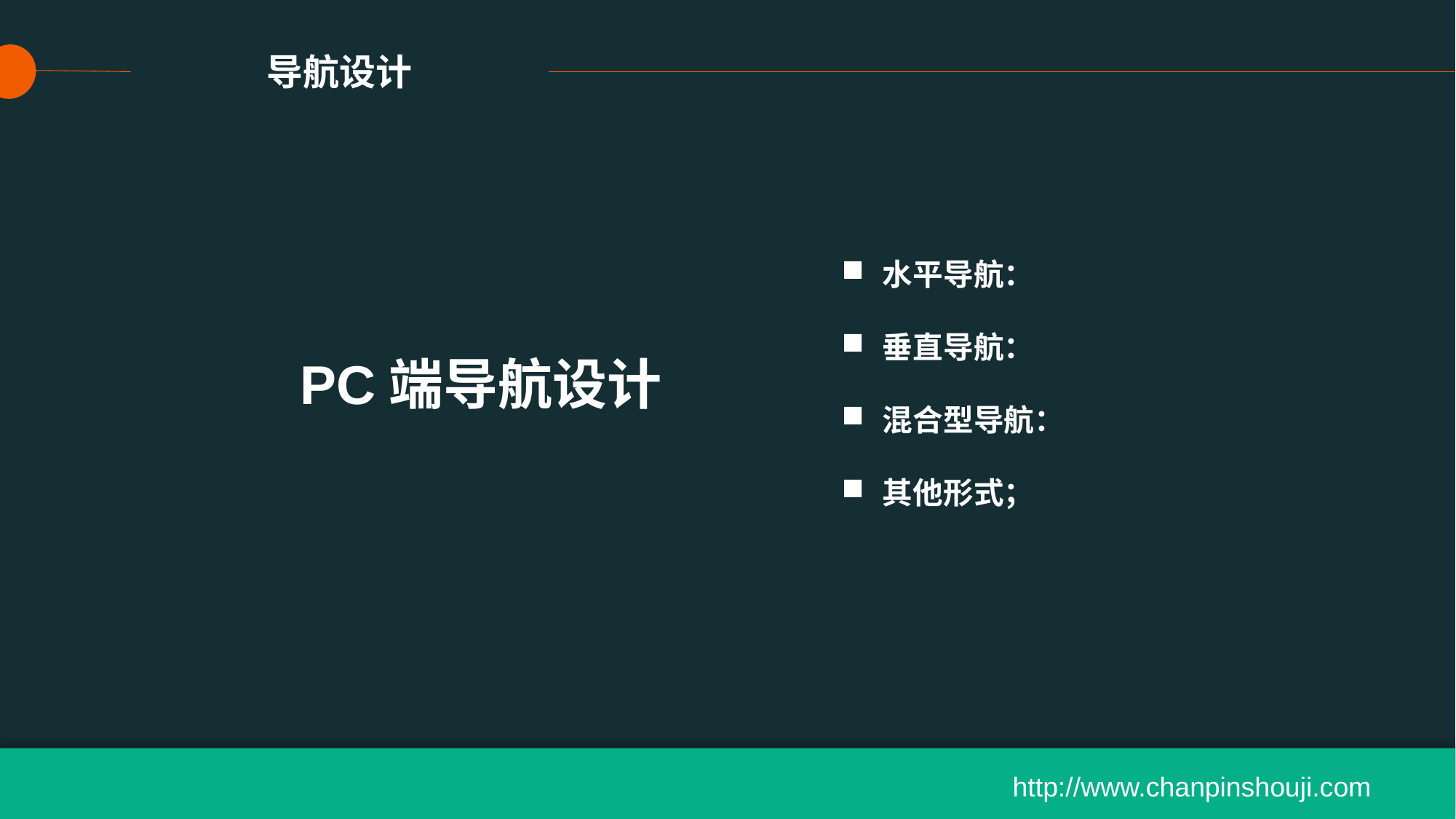

导航设计
水平导航：

垂直导航：

混合型导航：

其他形式；
PC端导航设计
http://www.chanpinshouji.com